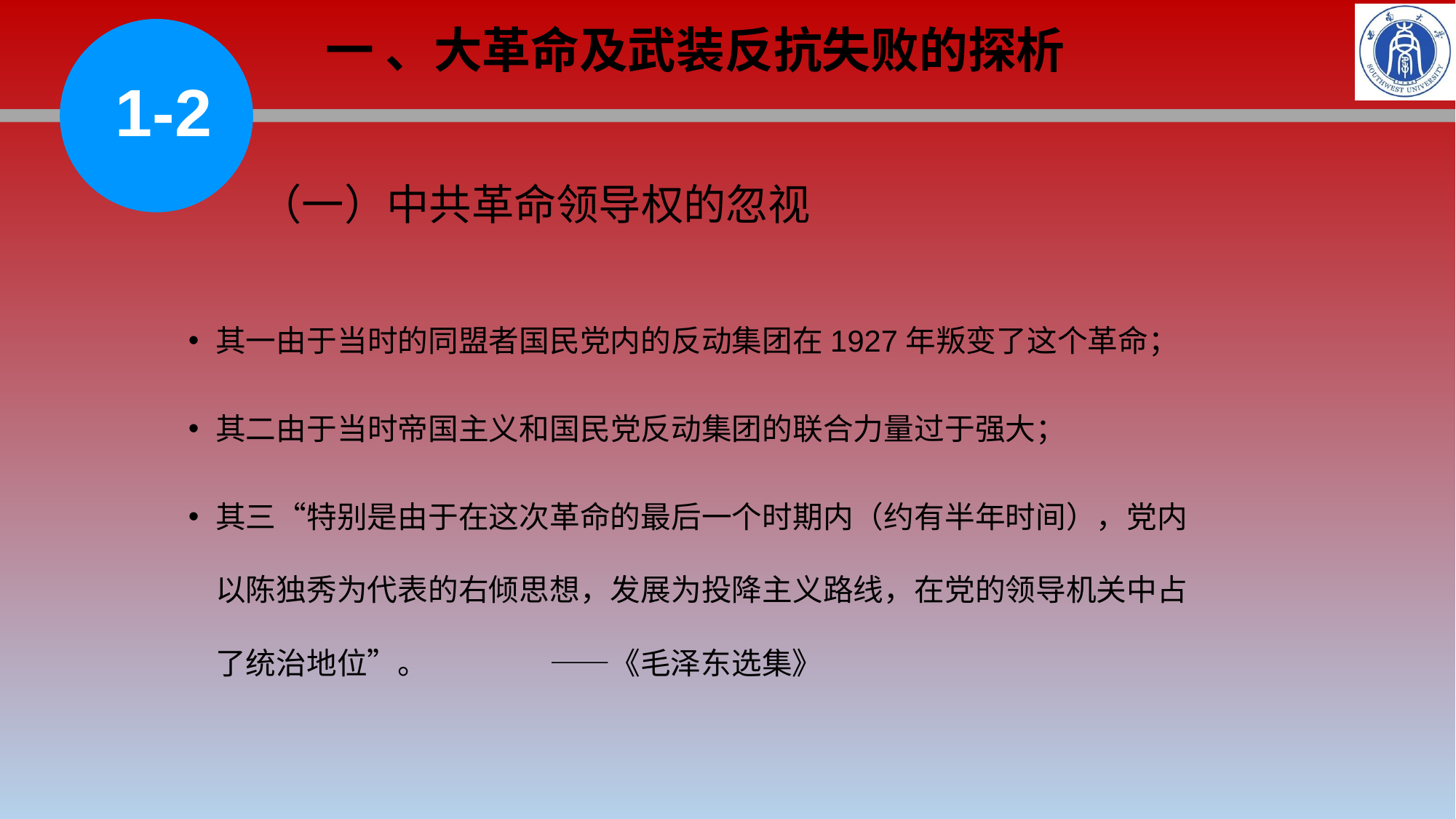

一 、大革命及武装反抗失败的探析
1-2
（一）中共革命领导权的忽视
其一由于当时的同盟者国民党内的反动集团在1927年叛变了这个革命；
其二由于当时帝国主义和国民党反动集团的联合力量过于强大；
其三“特别是由于在这次革命的最后一个时期内（约有半年时间），党内以陈独秀为代表的右倾思想，发展为投降主义路线，在党的领导机关中占了统治地位”。                  ——《毛泽东选集》